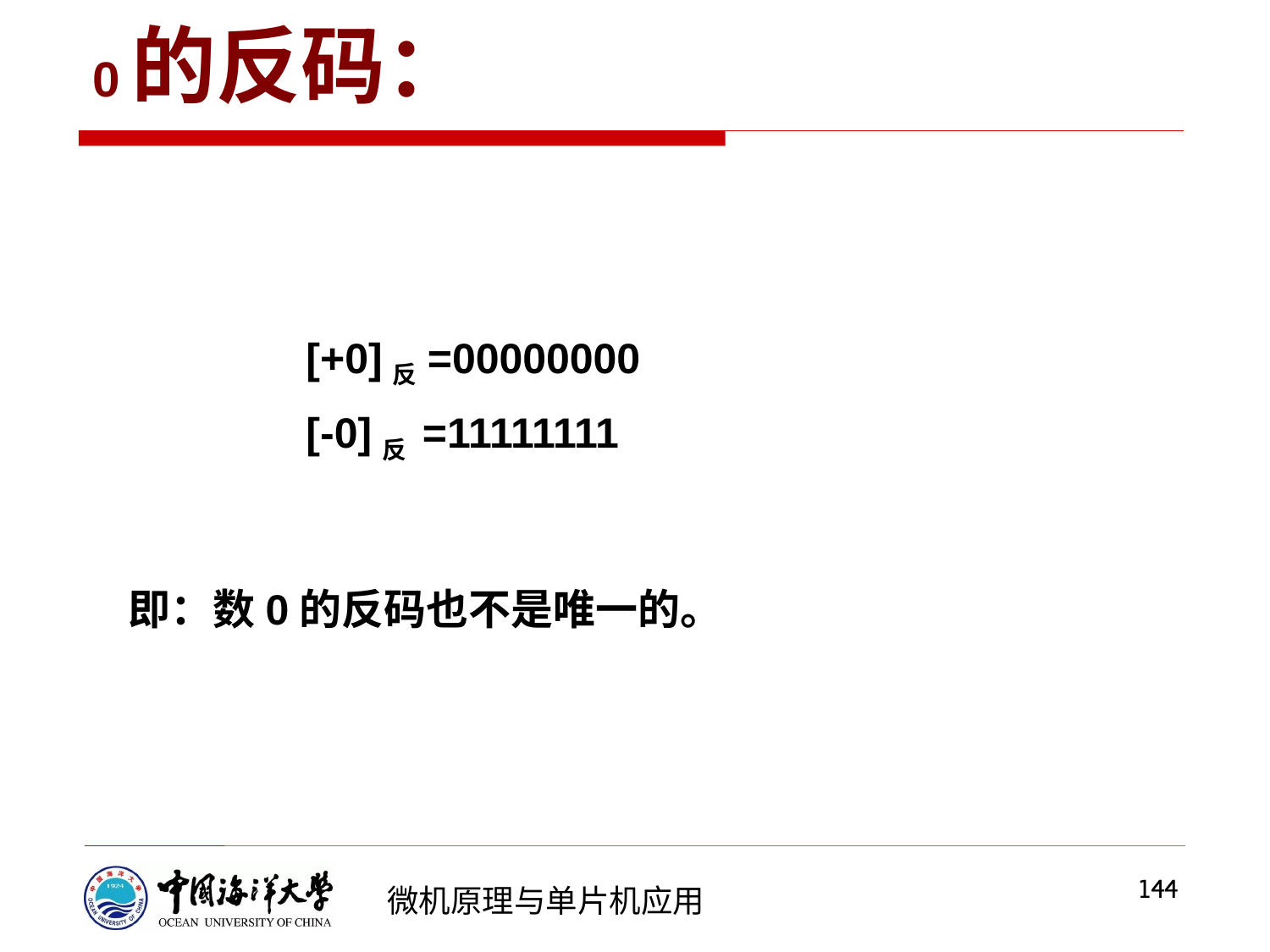

# 0的反码：
               [+0]反=00000000
               [-0]反 =11111111

即：数0的反码也不是唯一的。
144